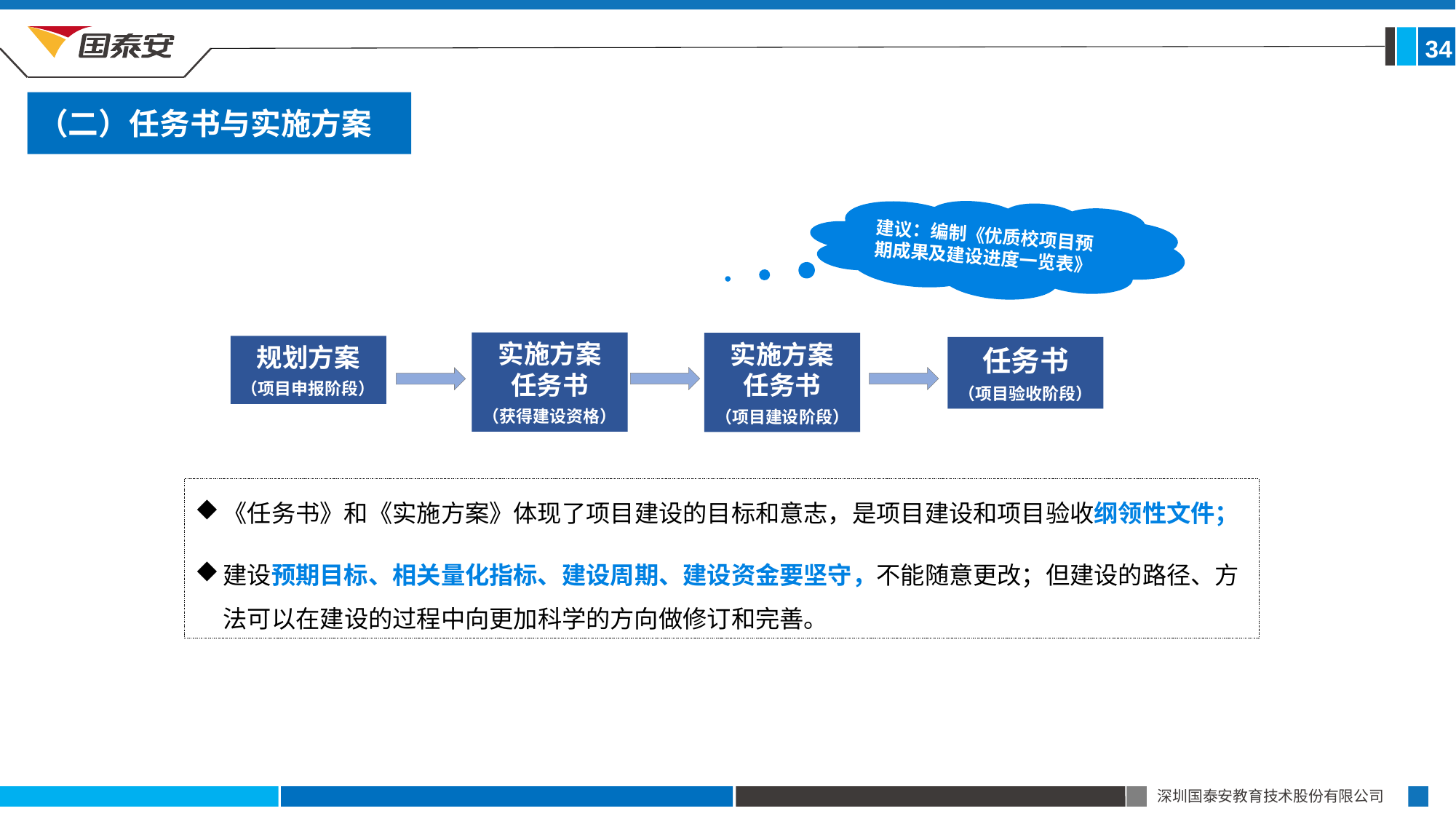

34
（二）任务书与实施方案
建议：编制《优质校项目预期成果及建设进度一览表》
实施方案
任务书
（获得建设资格）
实施方案
任务书
（项目建设阶段）
规划方案
（项目申报阶段）
任务书
（项目验收阶段）

《任务书》和《实施方案》体现了项目建设的目标和意志，是项目建设和项目验收纲领性文件；
建设预期目标、相关量化指标、建设周期、建设资金要坚守，不能随意更改；但建设的路径、方法可以在建设的过程中向更加科学的方向做修订和完善。